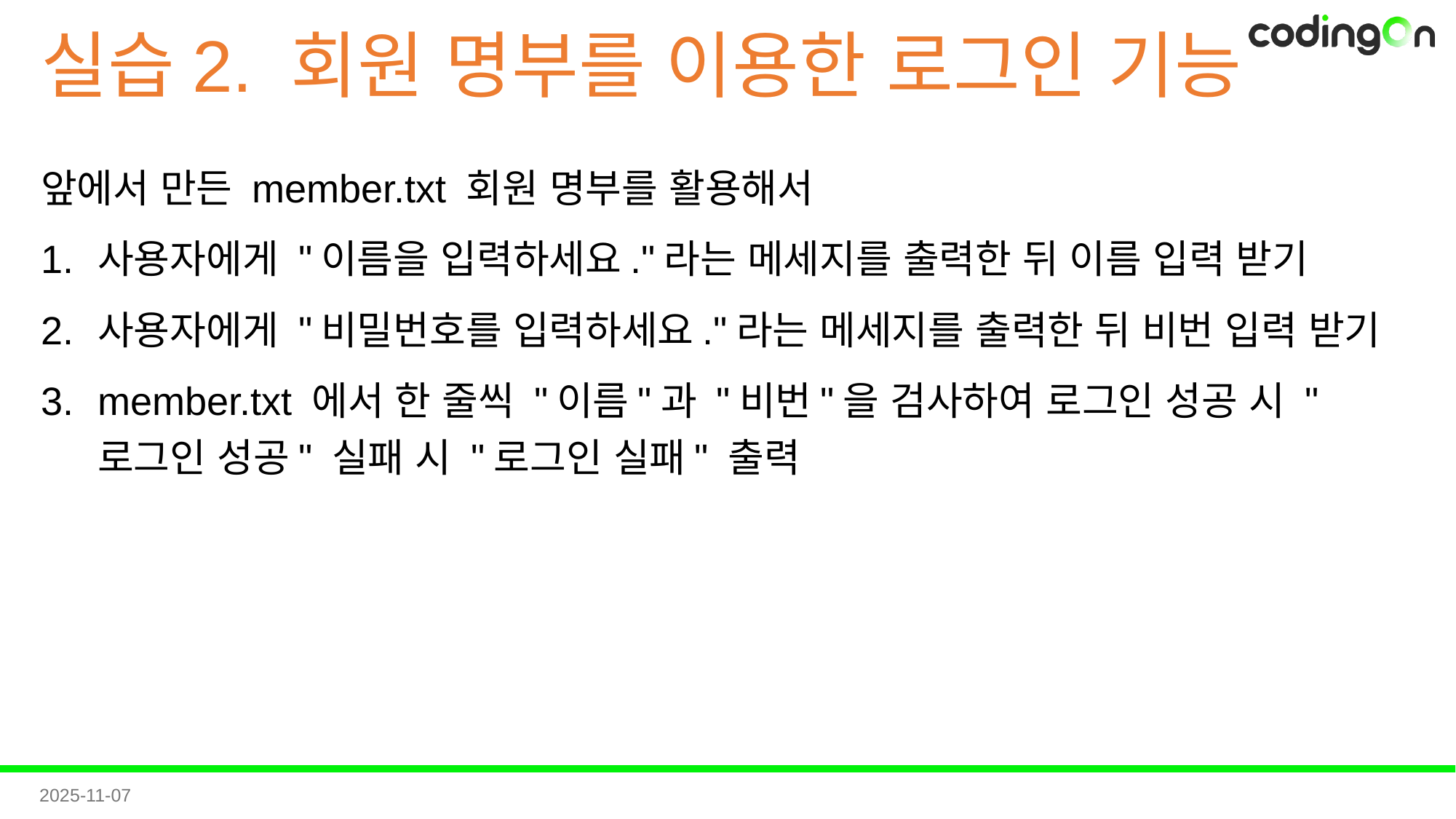

# 실습2. 회원 명부를 이용한 로그인 기능
앞에서 만든 member.txt 회원 명부를 활용해서
사용자에게 "이름을 입력하세요."라는 메세지를 출력한 뒤 이름 입력 받기
사용자에게 "비밀번호를 입력하세요."라는 메세지를 출력한 뒤 비번 입력 받기
member.txt 에서 한 줄씩 "이름"과 "비번"을 검사하여 로그인 성공 시 "로그인 성공" 실패 시 "로그인 실패" 출력
2025-11-07